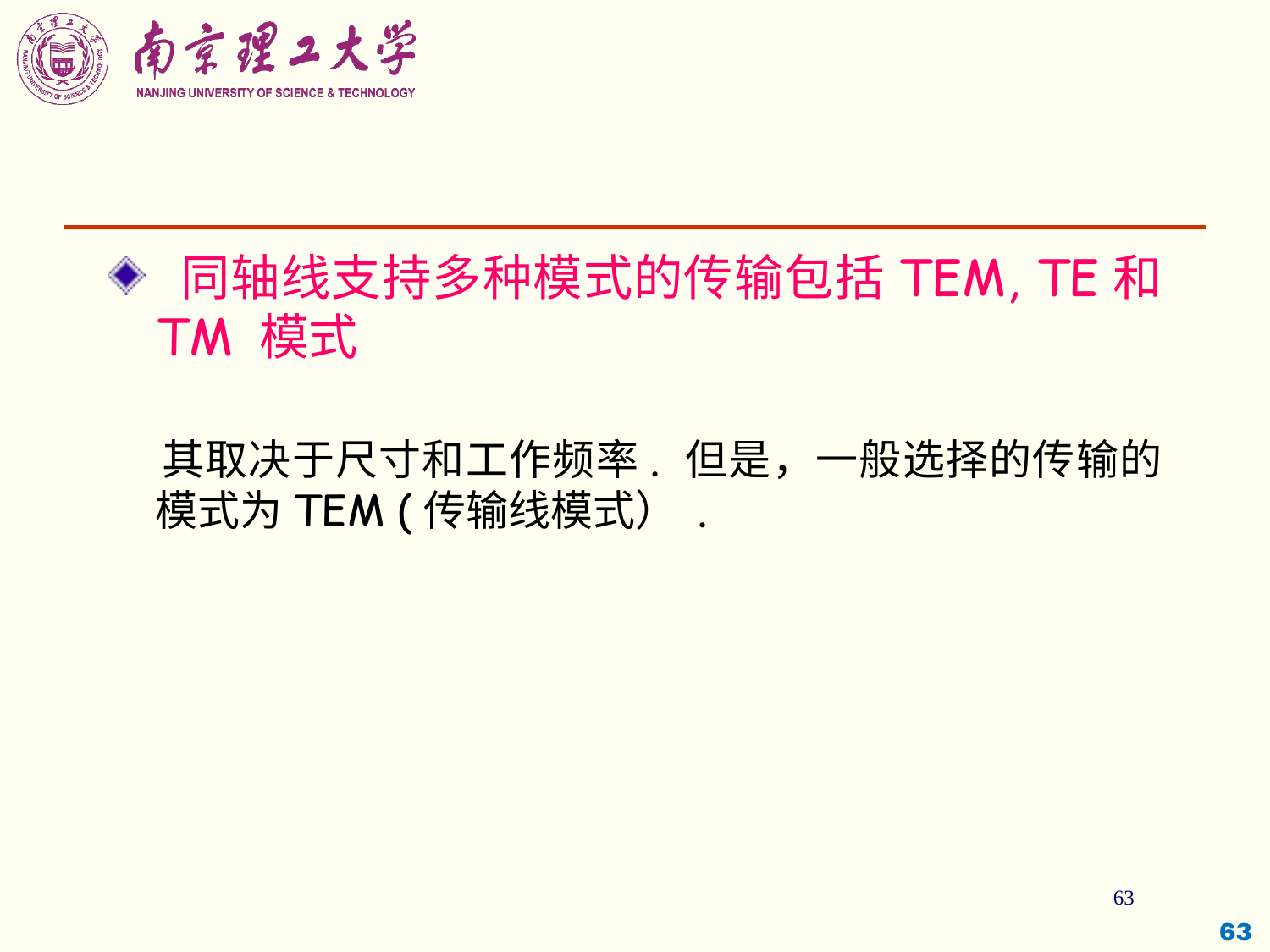

同轴线支持多种模式的传输包括TEM, TE和 TM 模式

    其取决于尺寸和工作频率. 但是，一般选择的传输的模式为TEM (传输线模式） .

63